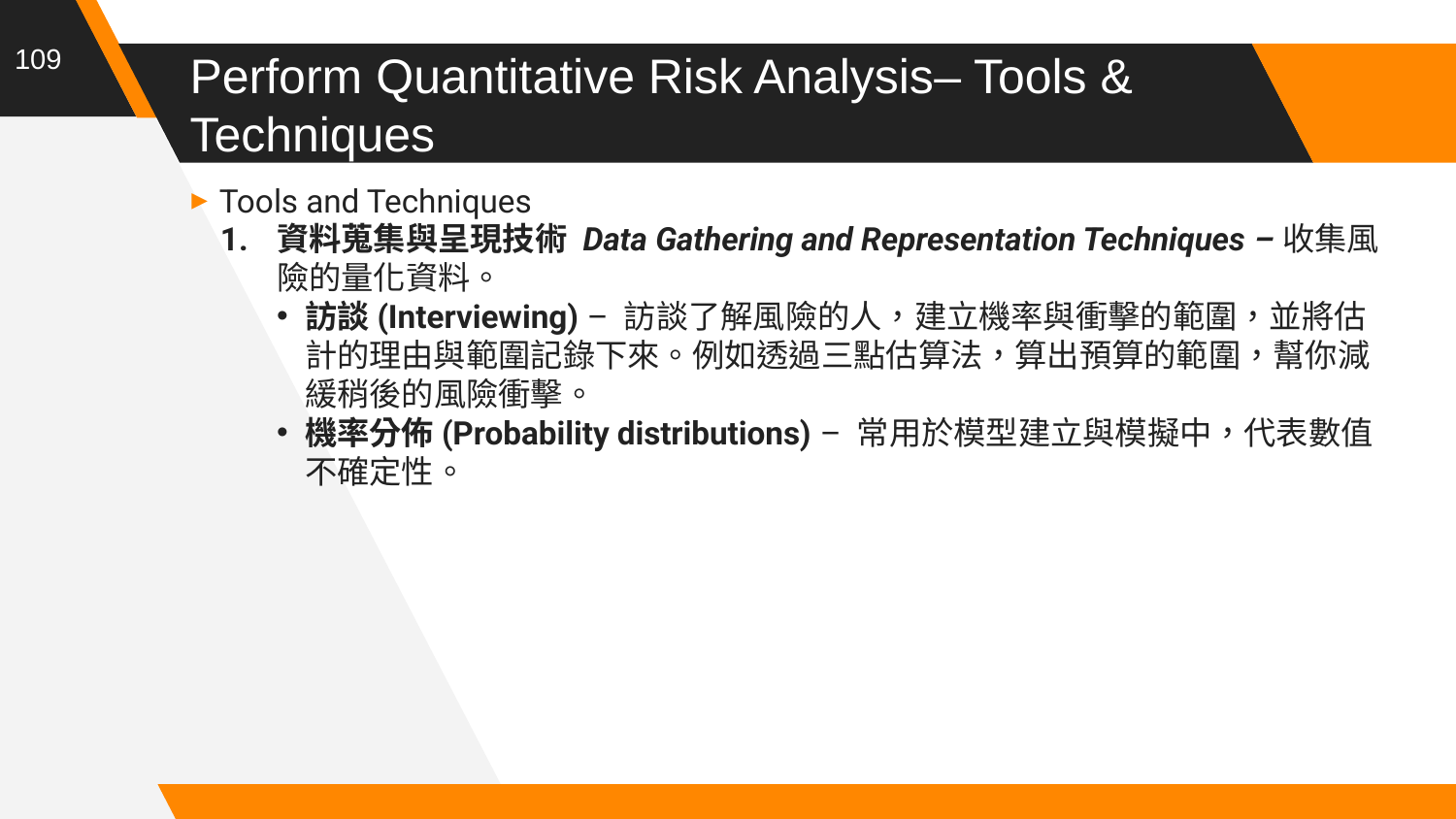

109
# Perform Quantitative Risk Analysis– Tools & Techniques
Tools and Techniques
資料蒐集與呈現技術 Data Gathering and Representation Techniques –收集風險的量化資料。
訪談(Interviewing) – 訪談了解風險的人，建立機率與衝擊的範圍，並將估計的理由與範圍記錄下來。例如透過三點估算法，算出預算的範圍，幫你減緩稍後的風險衝擊。
機率分佈(Probability distributions) – 常用於模型建立與模擬中，代表數值不確定性。